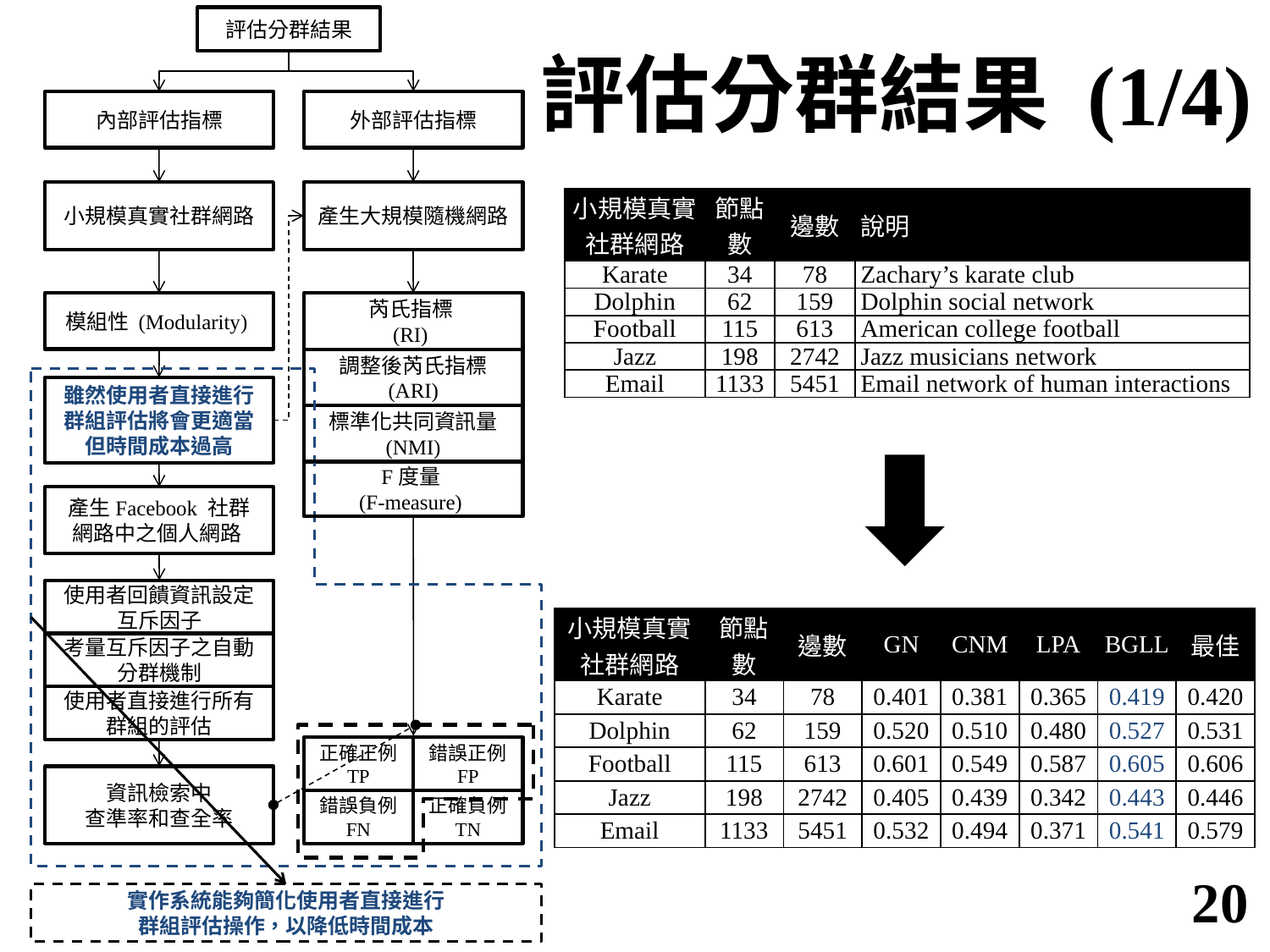

# 評估分群結果 (1/4)

評估分群結果
外部評估指標
內部評估指標
小規模真實社群網路
產生大規模隨機網路
模組性 (Modularity)
芮氏指標
(RI)
調整後芮氏指標 (ARI)

雖然使用者直接進行
群組評估將會更適當
但時間成本過高
標準化共同資訊量 (NMI)
產生Facebook 社群網路中之個人網路
使用者回饋資訊設定互斥因子
考量互斥因子之自動分群機制

使用者直接進行所有群組的評估
正確正例 TP
錯誤正例 FP
資訊檢索中
查準率和查全率
錯誤負例 FN
正確負例 TN
實作系統能夠簡化使用者直接進行
群組評估操作，以降低時間成本
| 小規模真實 社群網路 | 節點數 | 邊數 | 說明 |
| --- | --- | --- | --- |
| Karate | 34 | 78 | Zachary’s karate club |
| Dolphin | 62 | 159 | Dolphin social network |
| Football | 115 | 613 | American college football |
| Jazz | 198 | 2742 | Jazz musicians network |
| Email | 1133 | 5451 | Email network of human interactions |

F度量
(F-measure)
| 小規模真實 社群網路 | 節點數 | 邊數 | GN | CNM | LPA | BGLL | 最佳 |
| --- | --- | --- | --- | --- | --- | --- | --- |
| Karate | 34 | 78 | 0.401 | 0.381 | 0.365 | 0.419 | 0.420 |
| Dolphin | 62 | 159 | 0.520 | 0.510 | 0.480 | 0.527 | 0.531 |
| Football | 115 | 613 | 0.601 | 0.549 | 0.587 | 0.605 | 0.606 |
| Jazz | 198 | 2742 | 0.405 | 0.439 | 0.342 | 0.443 | 0.446 |
| Email | 1133 | 5451 | 0.532 | 0.494 | 0.371 | 0.541 | 0.579 |
20